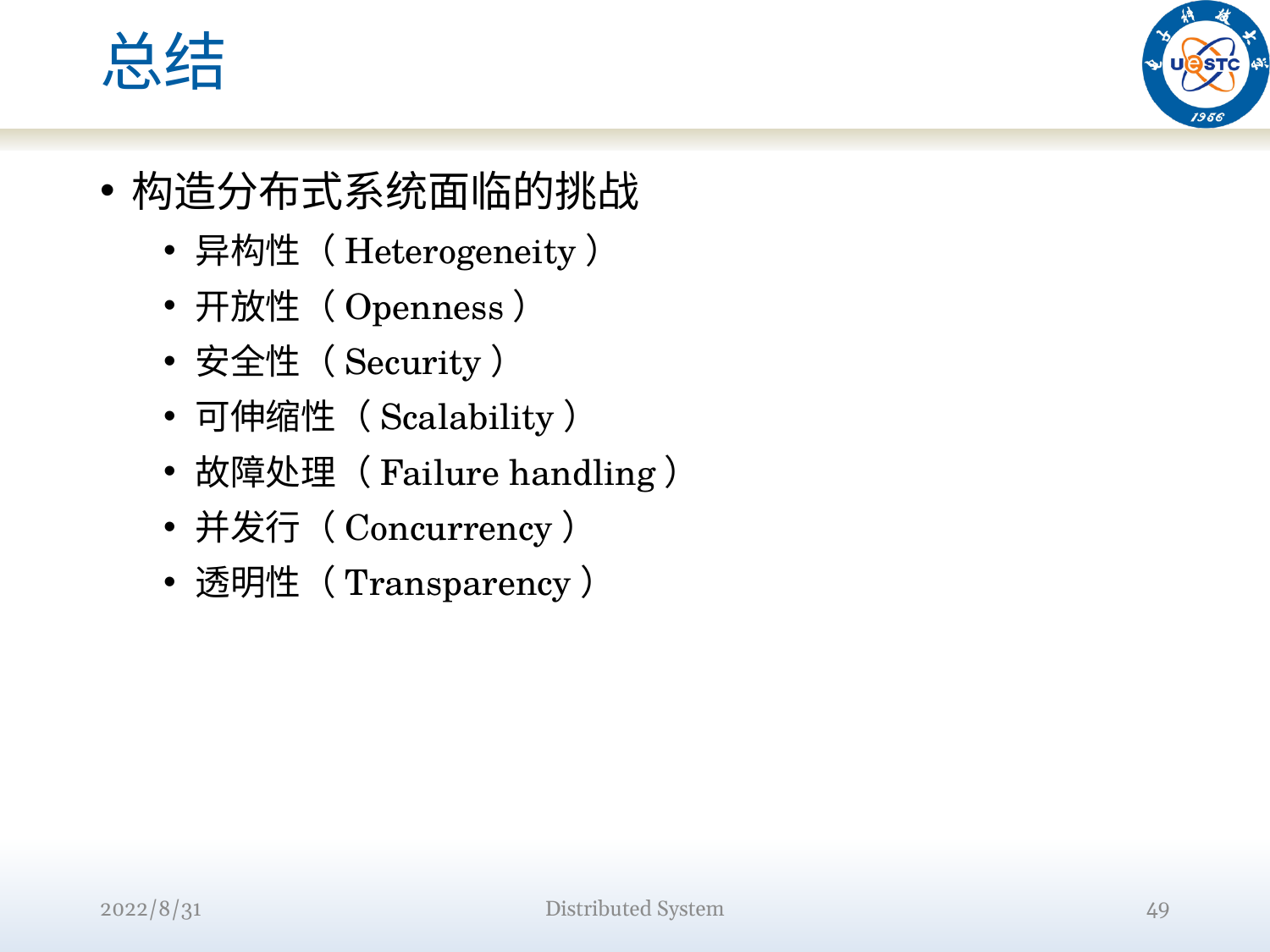

# 总结
构造分布式系统面临的挑战
异构性（Heterogeneity）
开放性（Openness）
安全性（Security）
可伸缩性（Scalability）
故障处理（Failure handling）
并发行（Concurrency）
透明性（Transparency）
2022/8/31
Distributed System
49